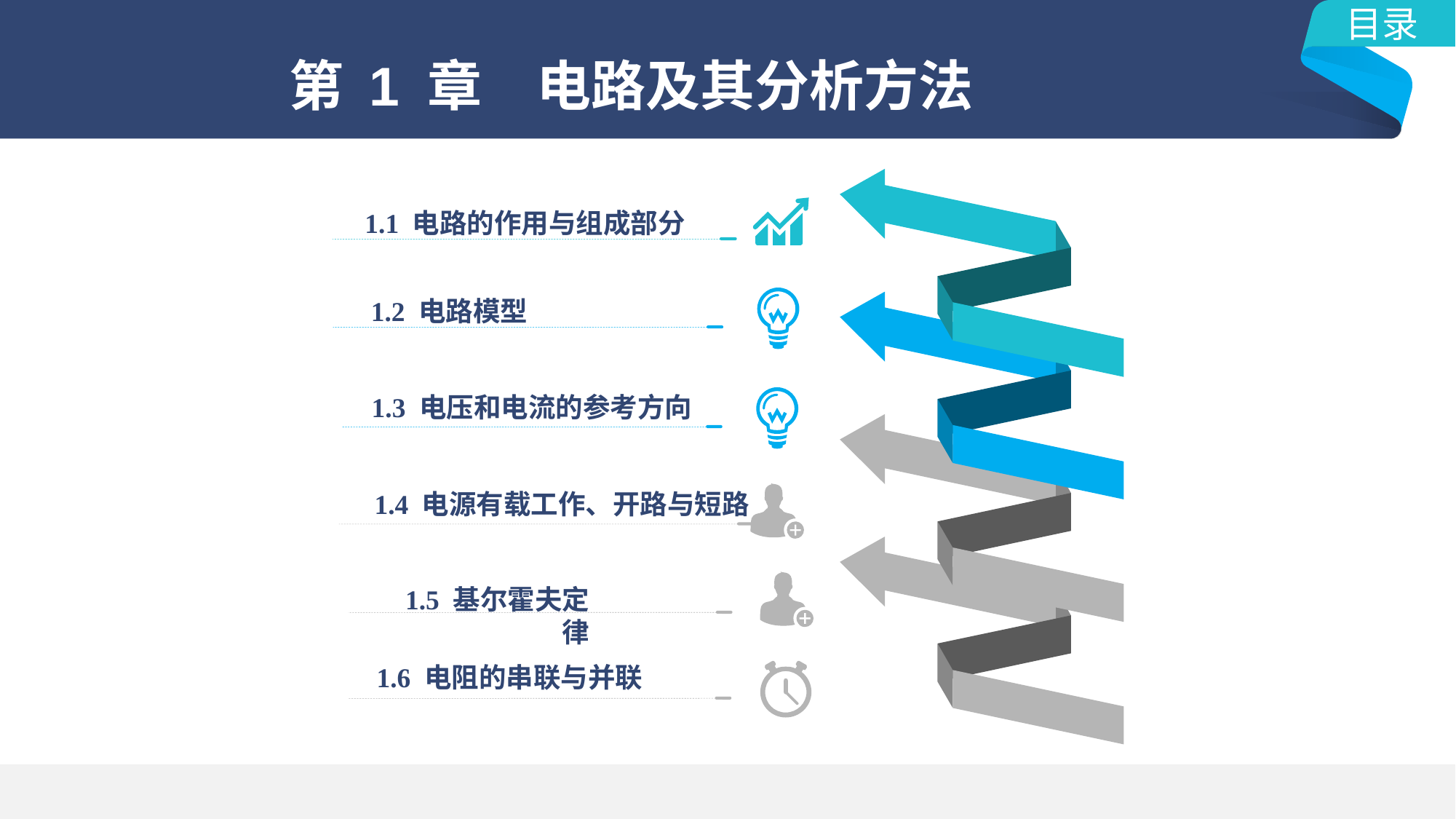

目录
# 第 1 章　电路及其分析方法

1.1 电路的作用与组成部分

1.2 电路模型

1.3 电压和电流的参考方向

1.4 电源有载工作、开路与短路

1.5 基尔霍夫定律

1.6 电阻的串联与并联